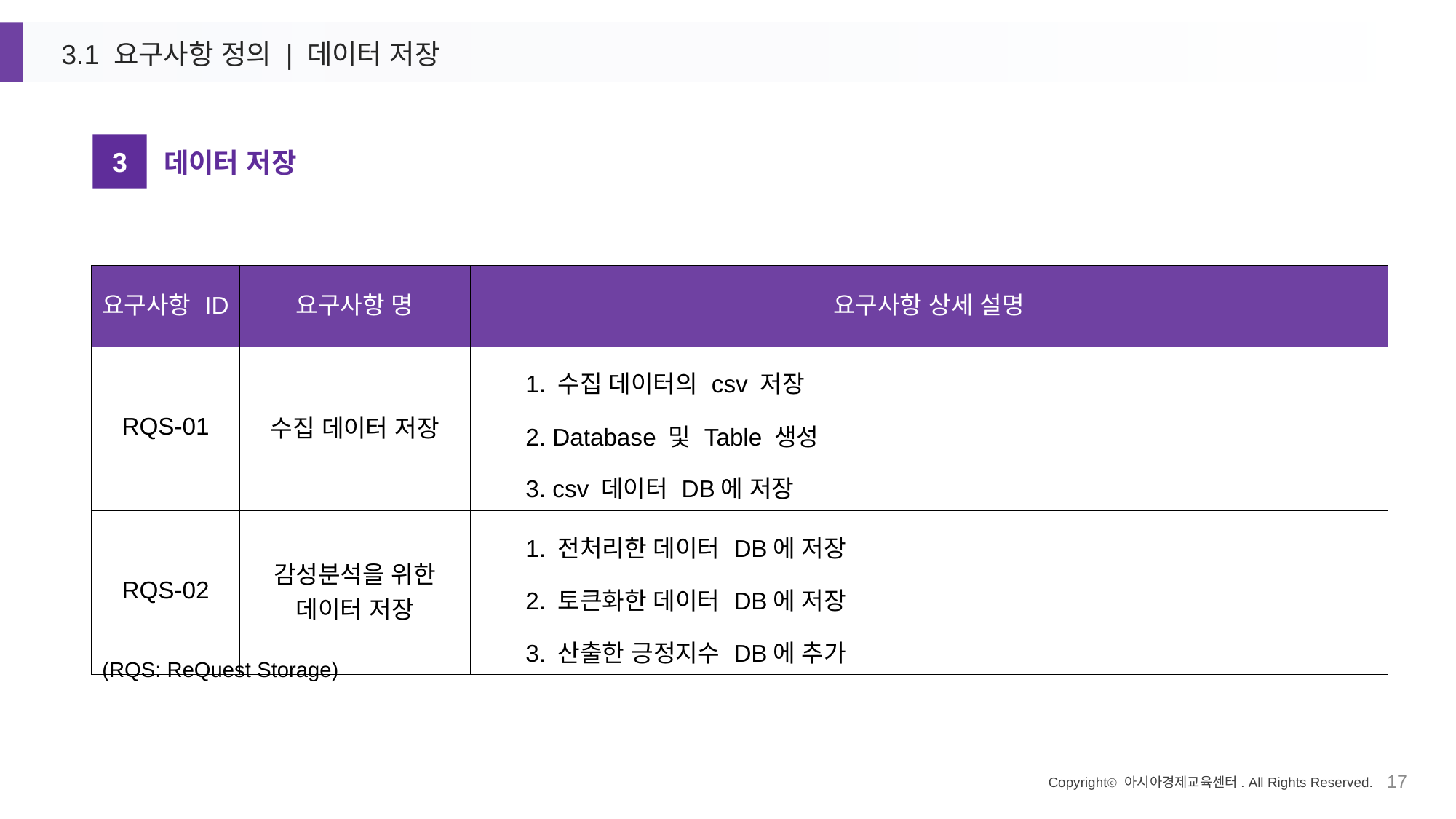

3.1 요구사항 정의 | 데이터 저장
3
데이터 저장
| 요구사항 ID | 요구사항 명 | 요구사항 상세 설명 |
| --- | --- | --- |
| RQS-01 | 수집 데이터 저장 | 1. 수집 데이터의 csv 저장 2. Database 및 Table 생성 3. csv 데이터 DB에 저장 |
| RQS-02 | 감성분석을 위한 데이터 저장 | 1. 전처리한 데이터 DB에 저장 2. 토큰화한 데이터 DB에 저장 3. 산출한 긍정지수 DB에 추가 |
(RQS: ReQuest Storage)
Copyrightⓒ 아시아경제교육센터. All Rights Reserved.